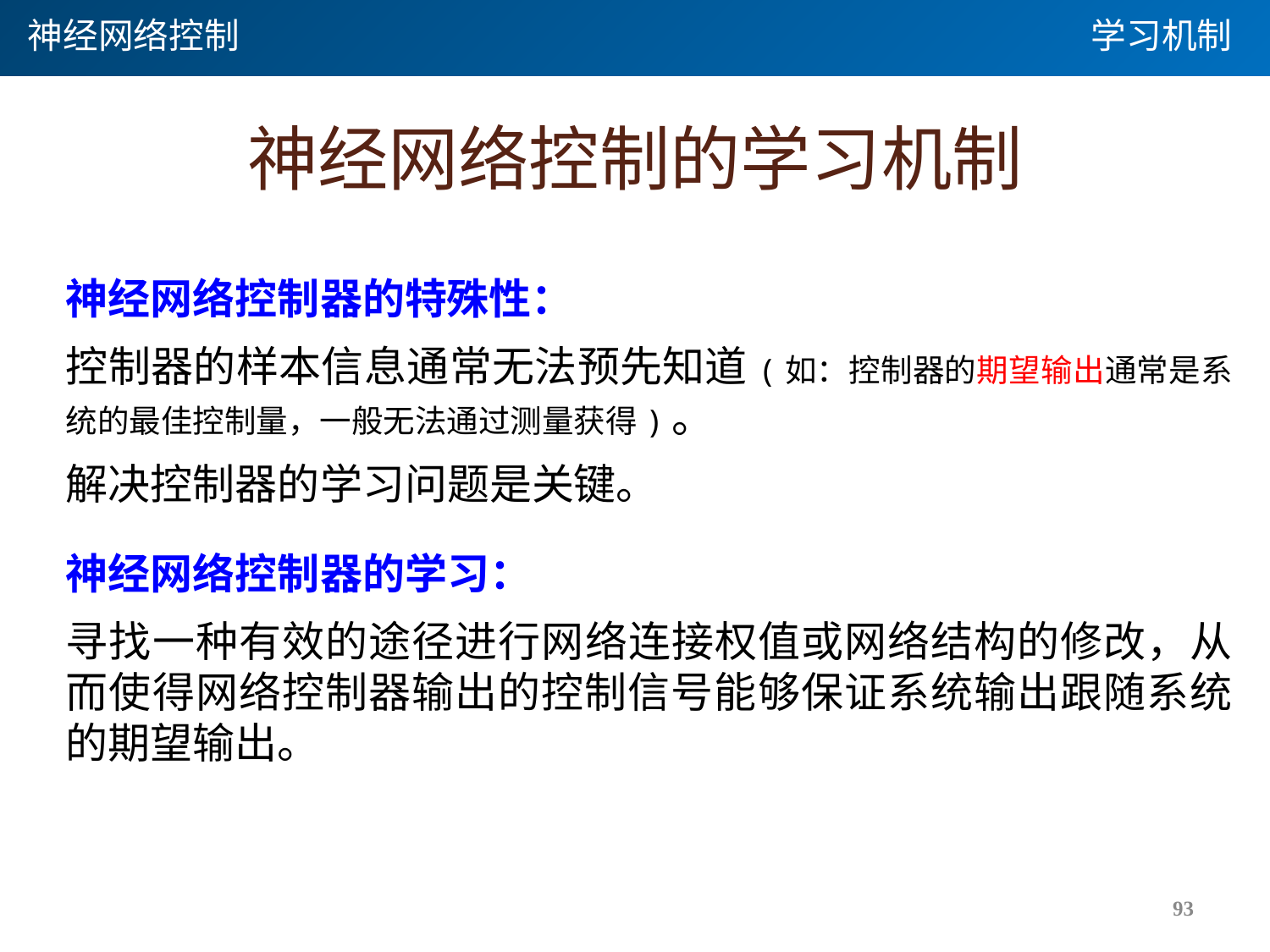

神经网络控制
学习机制
# 神经网络控制的学习机制
神经网络控制器的特殊性：
控制器的样本信息通常无法预先知道(如：控制器的期望输出通常是系统的最佳控制量，一般无法通过测量获得)。
解决控制器的学习问题是关键。
神经网络控制器的学习：
寻找一种有效的途径进行网络连接权值或网络结构的修改，从而使得网络控制器输出的控制信号能够保证系统输出跟随系统的期望输出。
93